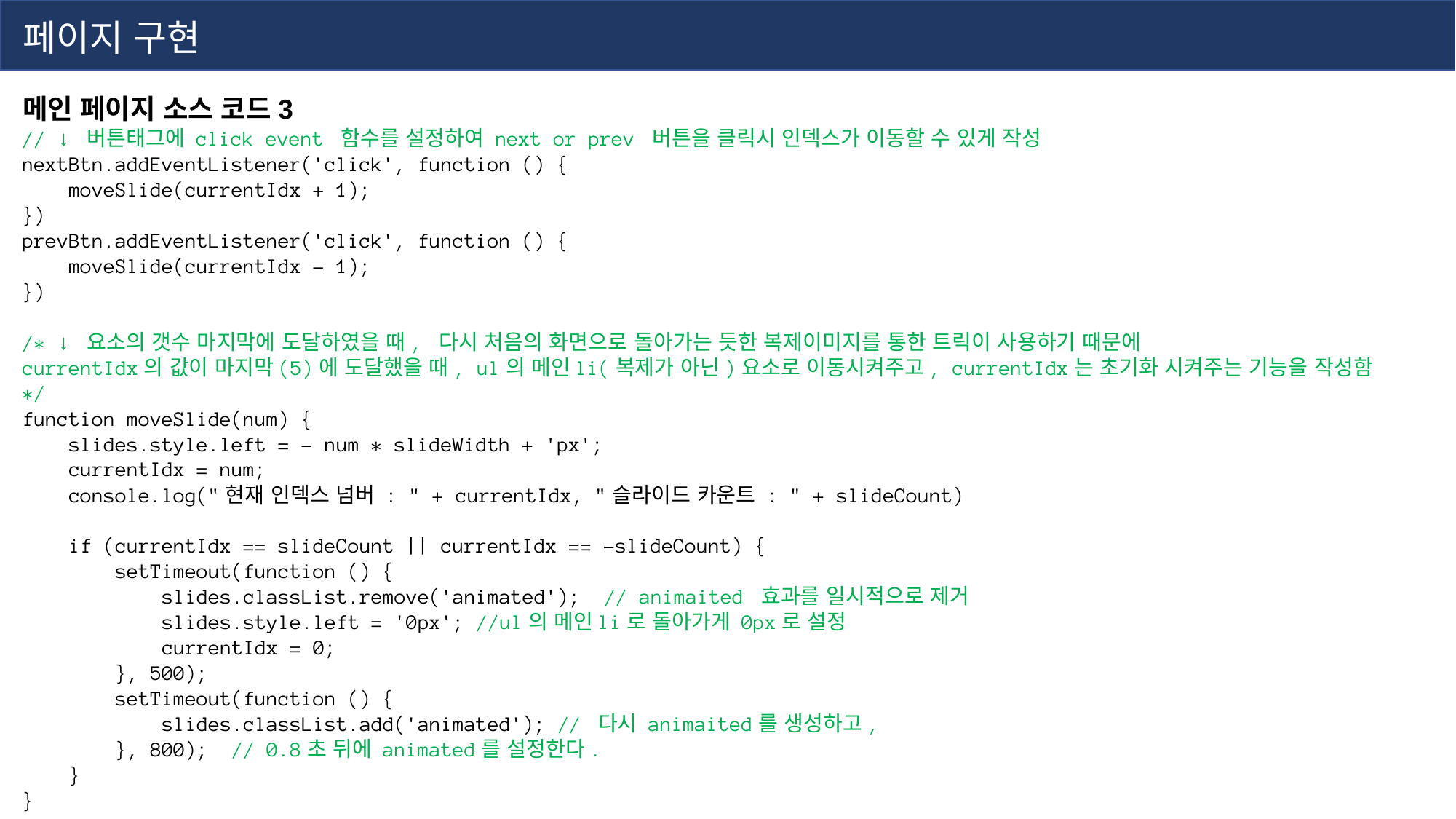

페이지 구현
메인 페이지 소스 코드3
// ↓ 버튼태그에 click event 함수를 설정하여 next or prev 버튼을 클릭시 인덱스가 이동할 수 있게 작성
nextBtn.addEventListener('click', function () {
    moveSlide(currentIdx + 1);
})
prevBtn.addEventListener('click', function () {
    moveSlide(currentIdx - 1);
})
/* ↓ 요소의 갯수 마지막에 도달하였을 때, 다시 처음의 화면으로 돌아가는 듯한 복제이미지를 통한 트릭이 사용하기 때문에
currentIdx의 값이 마지막(5)에 도달했을 때, ul의 메인li(복제가 아닌)요소로 이동시켜주고, currentIdx는 초기화 시켜주는 기능을 작성함 */
function moveSlide(num) {
    slides.style.left = - num * slideWidth + 'px';
    currentIdx = num;
    console.log("현재 인덱스 넘버 : " + currentIdx, "슬라이드 카운트 : " + slideCount)
    if (currentIdx == slideCount || currentIdx == -slideCount) {
        setTimeout(function () {
            slides.classList.remove('animated');  // animaited 효과를 일시적으로 제거
            slides.style.left = '0px'; //ul의 메인li로 돌아가게 0px로 설정
            currentIdx = 0;
        }, 500);
        setTimeout(function () {
            slides.classList.add('animated'); // 다시 animaited를 생성하고,
        }, 800);  // 0.8초 뒤에 animated를 설정한다.
    }
}